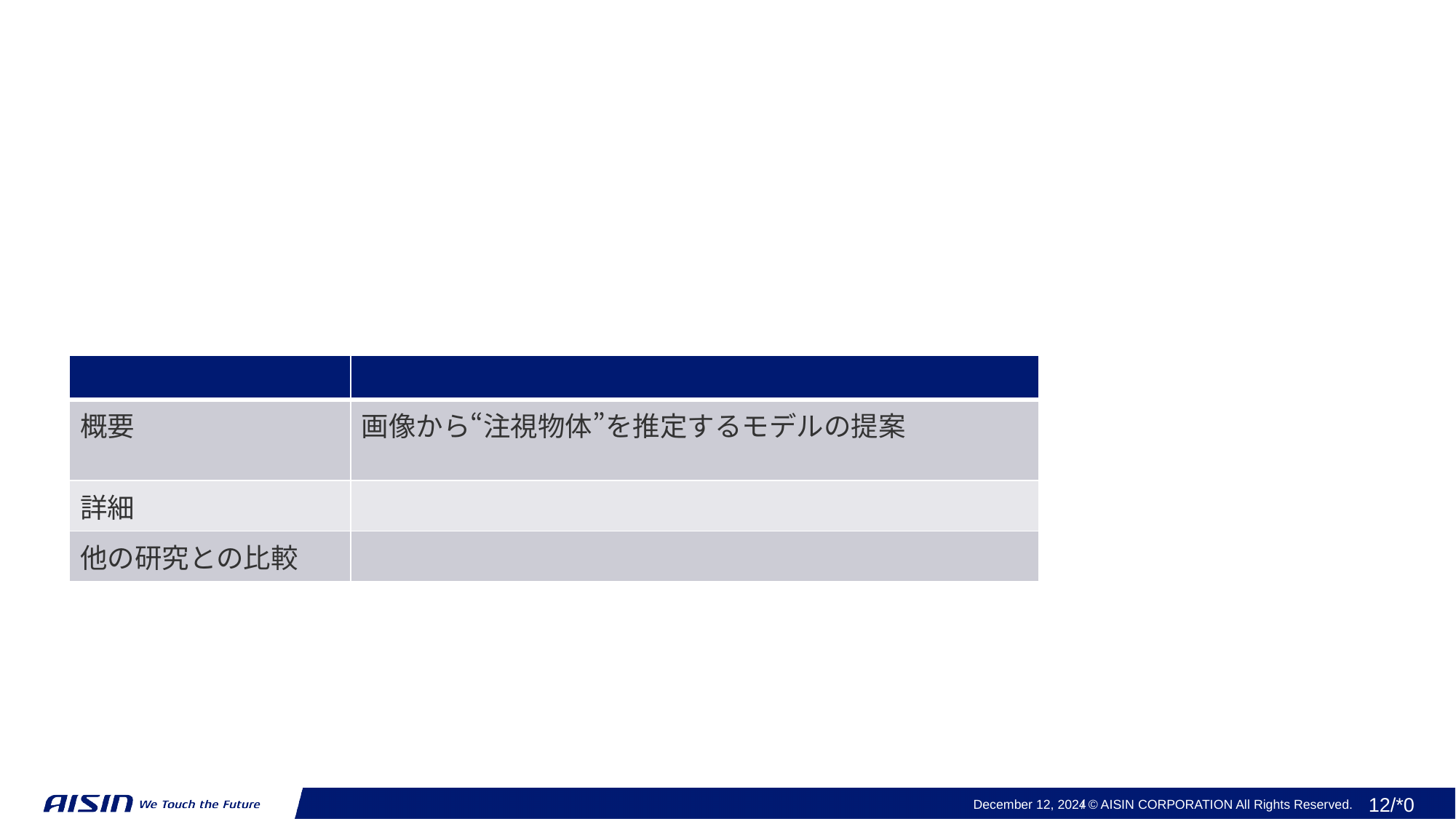

|  |  |
| --- | --- |
| 概要 | 画像から“注視物体”を推定するモデルの提案 |
| 詳細 |  |
| 他の研究との比較 |  |
December 12, 2024